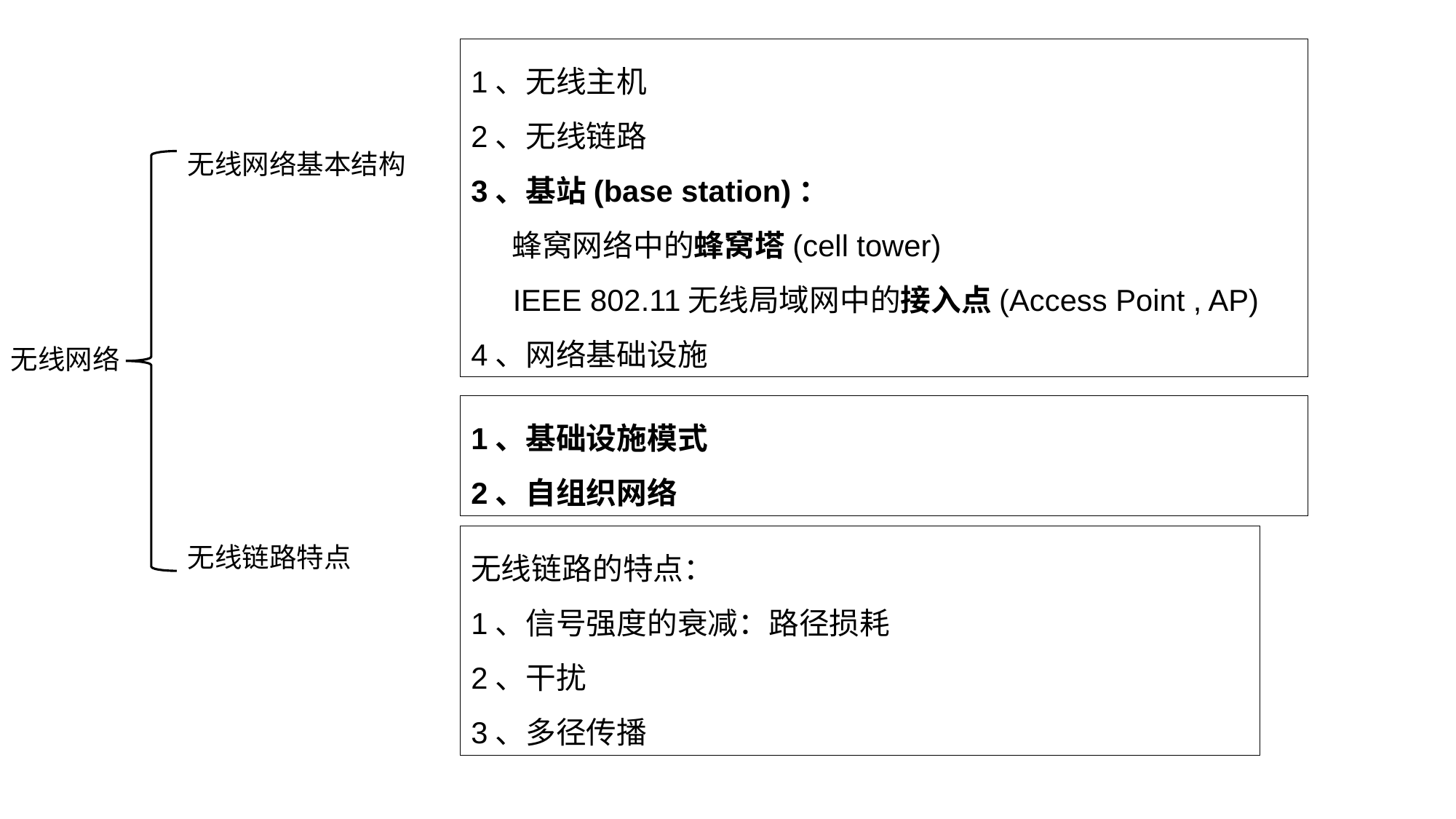

1、无线主机
2、无线链路
3、基站(base station)：
     蜂窝网络中的蜂窝塔(cell tower)
     IEEE 802.11无线局域网中的接入点(Access Point , AP)
4、网络基础设施
无线网络基本结构

无线链路特点

无线网络
1、基础设施模式
2、自组织网络
无线链路的特点：
1、信号强度的衰减：路径损耗
2、干扰
3、多径传播